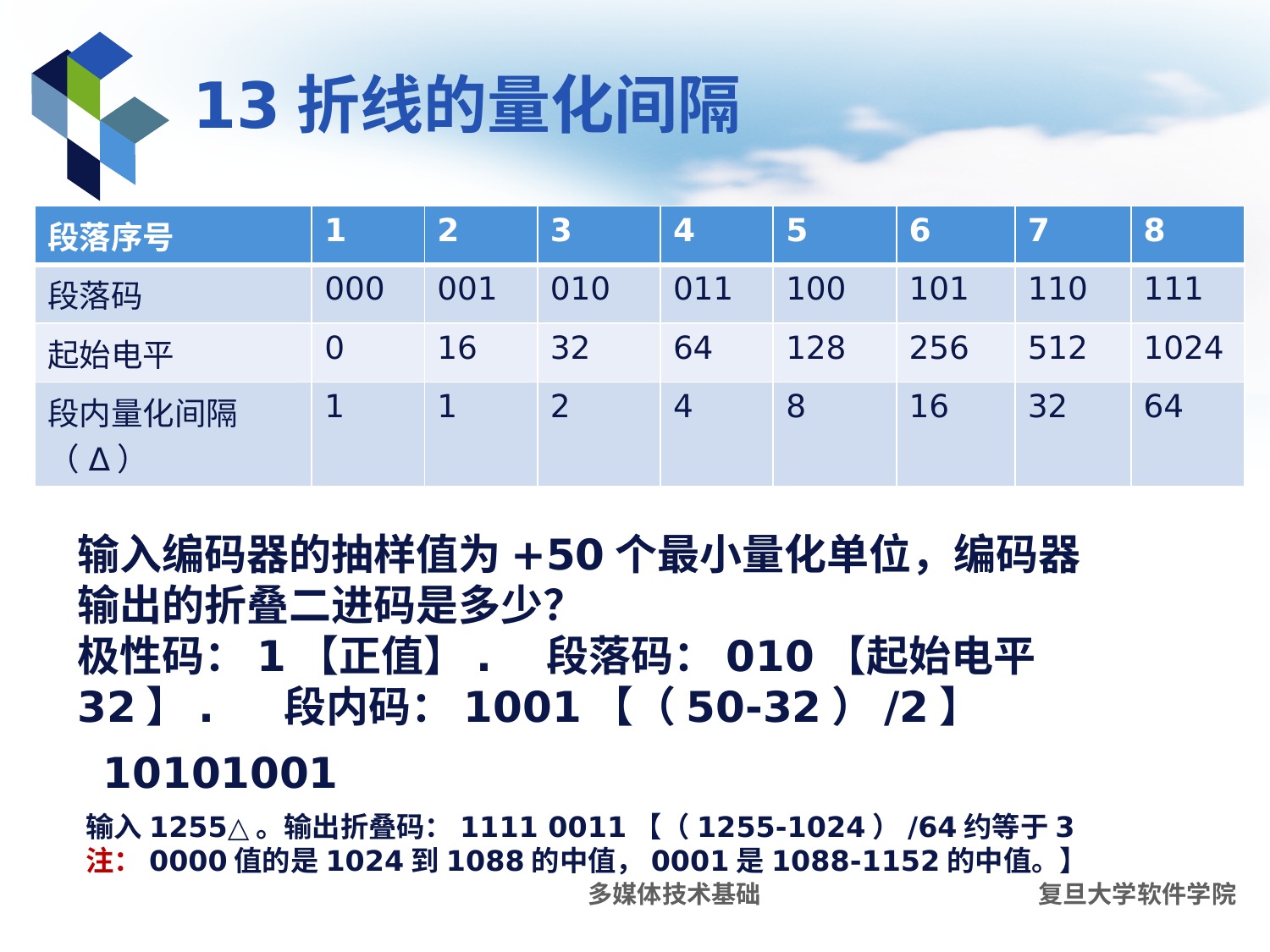

# 13折线的量化间隔
| 段落序号 | 1 | 2 | 3 | 4 | 5 | 6 | 7 | 8 |
| --- | --- | --- | --- | --- | --- | --- | --- | --- |
| 段落码 | 000 | 001 | 010 | 011 | 100 | 101 | 110 | 111 |
| 起始电平 | 0 | 16 | 32 | 64 | 128 | 256 | 512 | 1024 |
| 段内量化间隔（Δ） | 1 | 1 | 2 | 4 | 8 | 16 | 32 | 64 |
输入编码器的抽样值为+50个最小量化单位，编码器输出的折叠二进码是多少？
极性码：1【正值】.   段落码：010【起始电平32】.    段内码：1001【（50-32）/2】
10101001
输入1255△。输出折叠码：1111 0011【（1255-1024）/64约等于3	注：0000值的是1024到1088的中值，0001是1088-1152的中值。】
多媒体技术基础